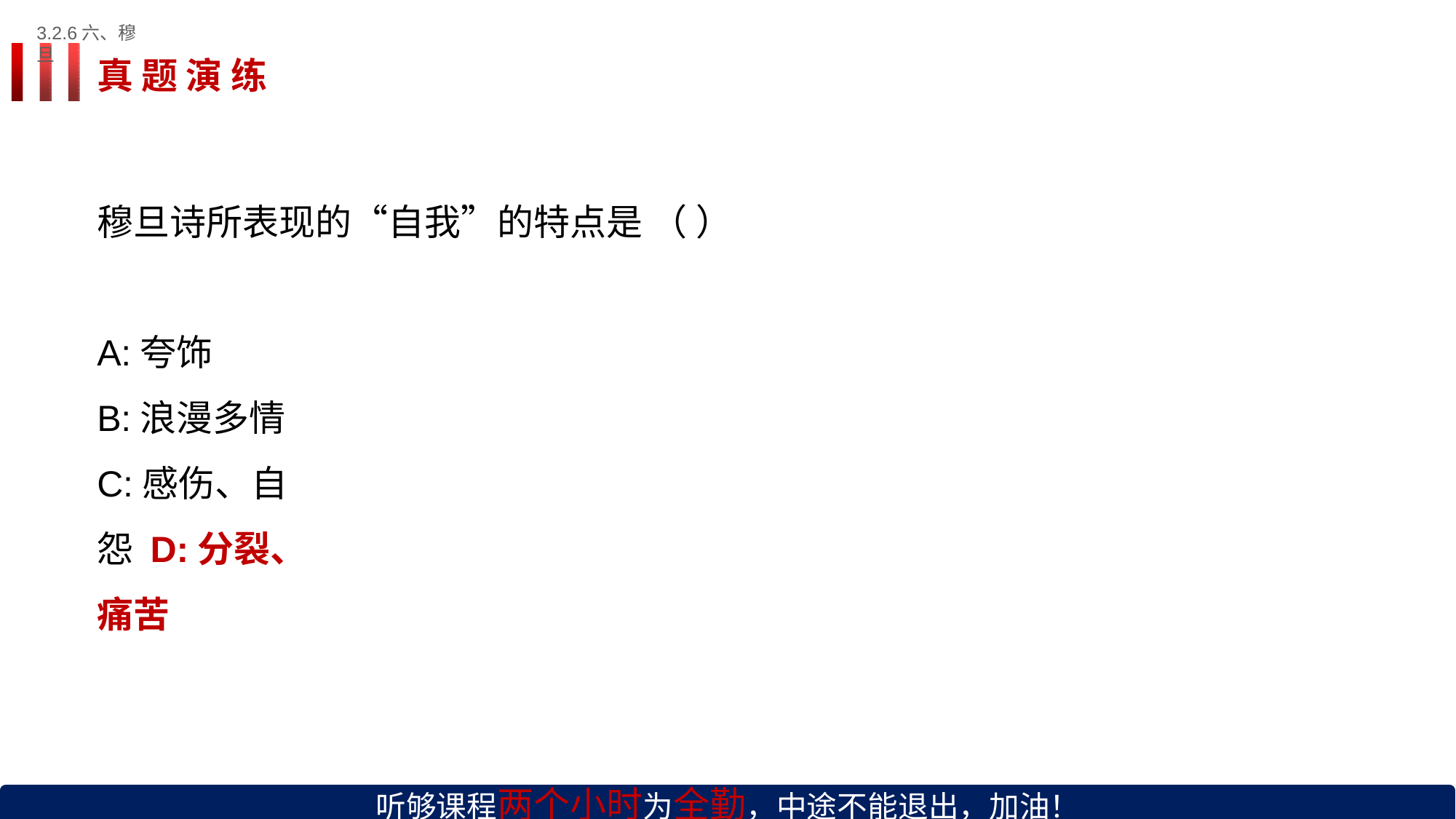

3.2.6六、穆旦

# 真 题 演 练
穆旦诗所表现的“自我”的特点是 （ ）

A:夸饰
B:浪漫多情 C:感伤、自怨 D:分裂、痛苦
48

听够课程两个小时为全勤，中途不能退出，加油！